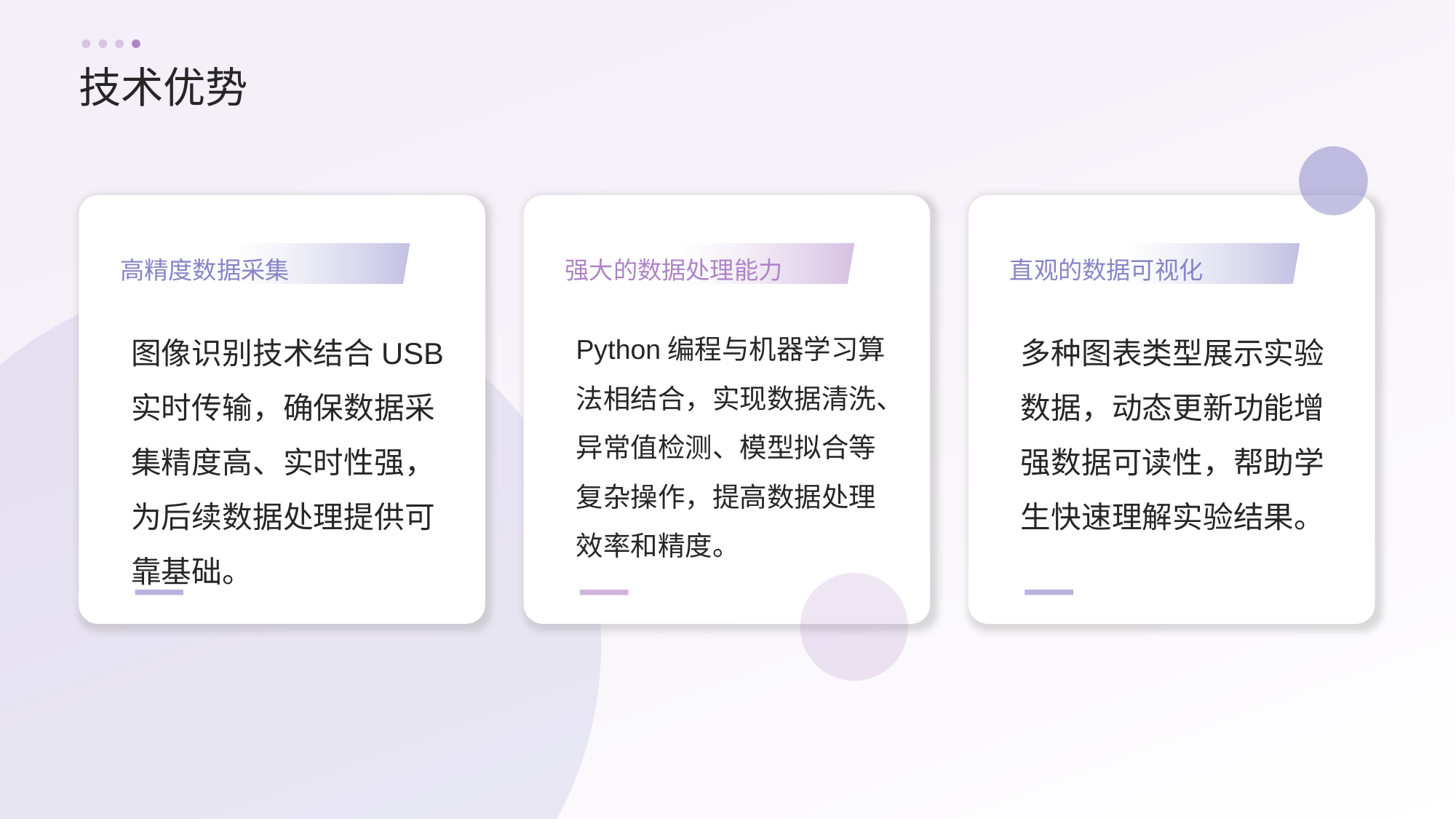

技术优势

高精度数据采集
强大的数据处理能力
直观的数据可视化

图像识别技术结合USB实时传输，确保数据采集精度高、实时性强，为后续数据处理提供可靠基础。
Python编程与机器学习算法相结合，实现数据清洗、异常值检测、模型拟合等复杂操作，提高数据处理效率和精度。
多种图表类型展示实验数据，动态更新功能增强数据可读性，帮助学生快速理解实验结果。